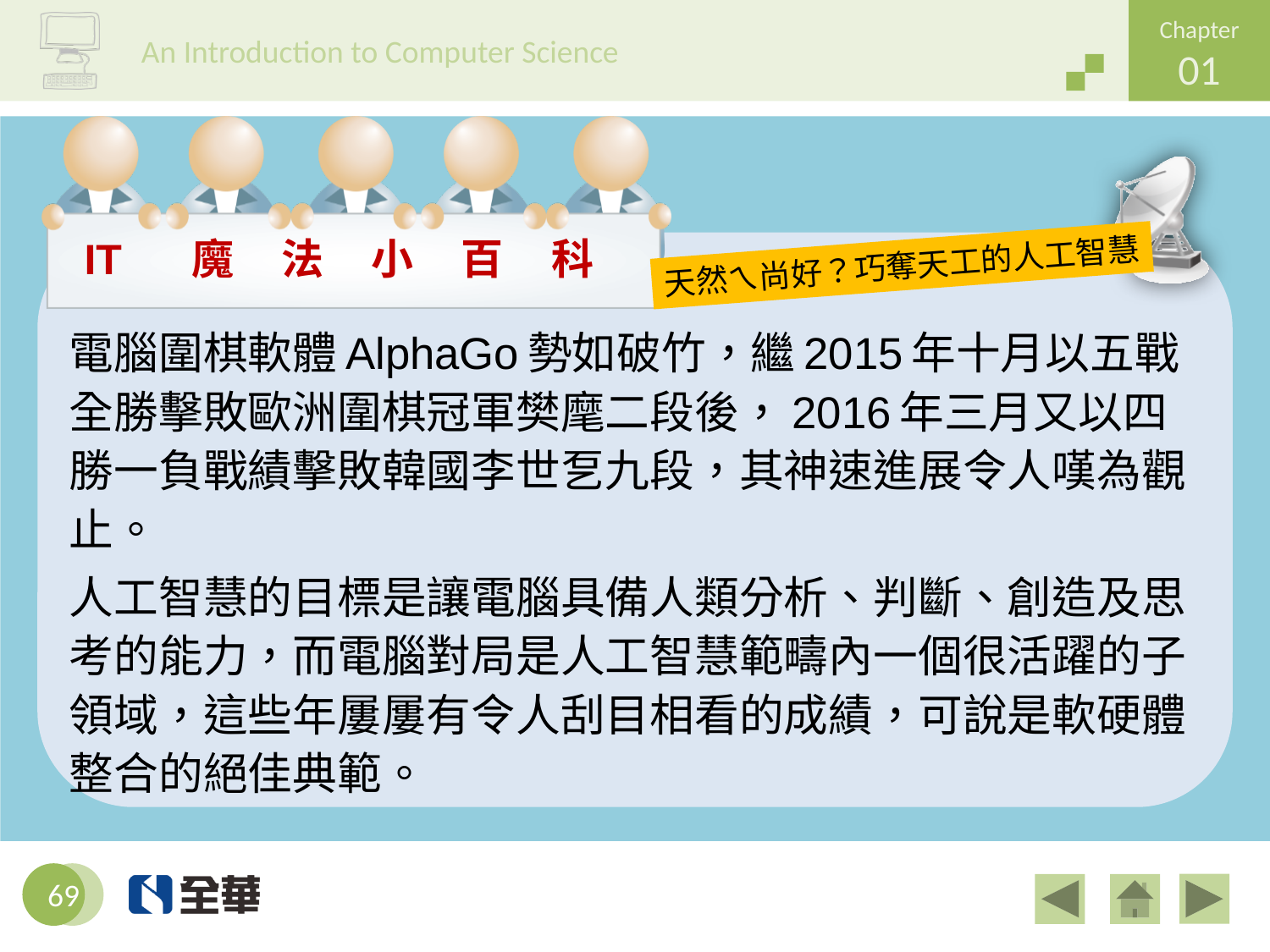

天然ㄟ尚好？巧奪天工的人工智慧
電腦圍棋軟體AlphaGo勢如破竹，繼2015年十月以五戰全勝擊敗歐洲圍棋冠軍樊麾二段後，2016年三月又以四勝一負戰績擊敗韓國李世乭九段，其神速進展令人嘆為觀止。
人工智慧的目標是讓電腦具備人類分析、判斷、創造及思考的能力，而電腦對局是人工智慧範疇內一個很活躍的子領域，這些年屢屢有令人刮目相看的成績，可說是軟硬體整合的絕佳典範。